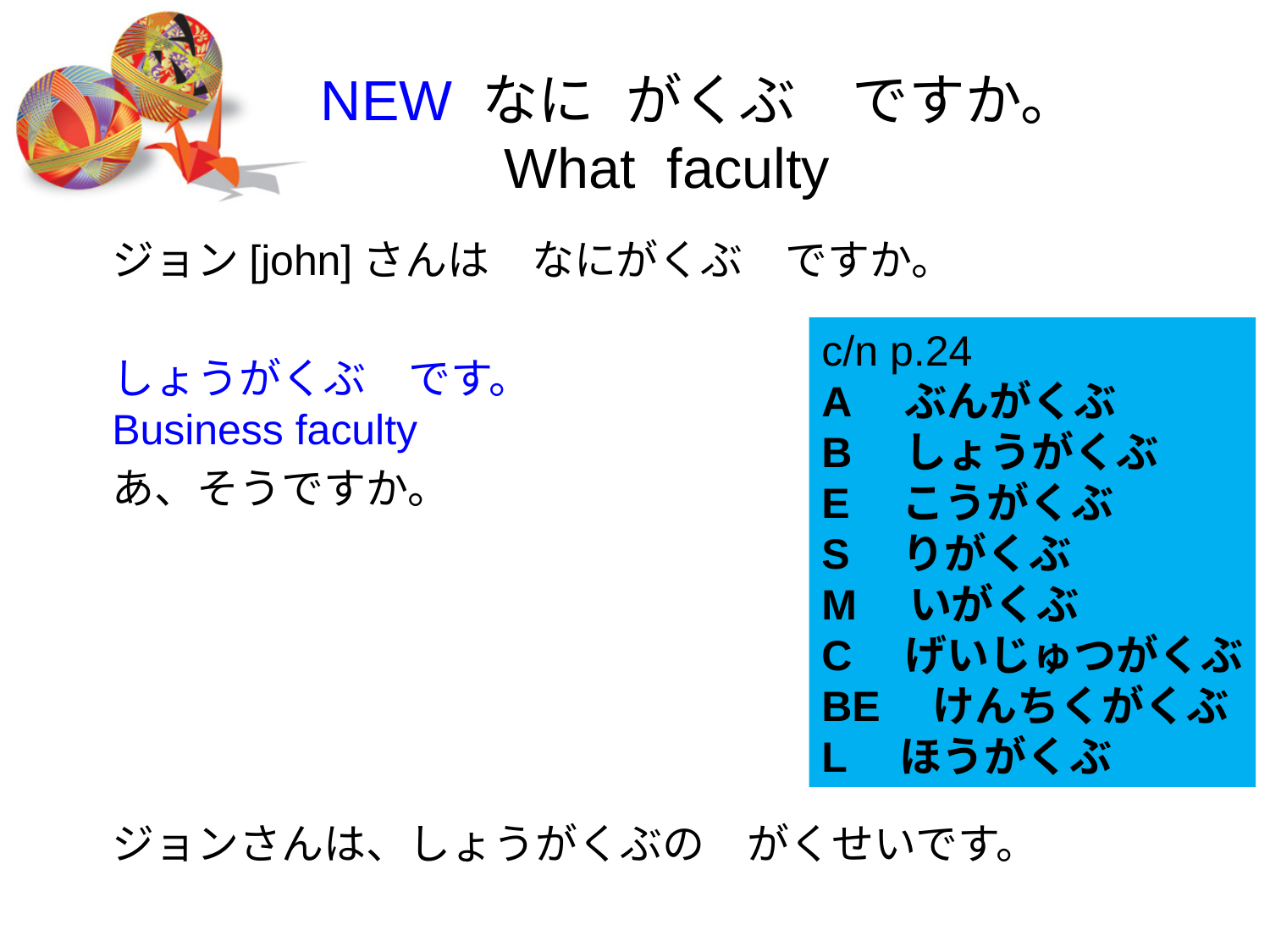

# NEW なに  がくぶ　ですか。 　　　What  faculty
ジョン[john]さんは　なにがくぶ　ですか。

しょうがくぶ　です。
Business faculty
あ、そうですか。

ジョンさんは、しょうがくぶの　がくせいです。

c/n p.24
A　ぶんがくぶ
B　しょうがくぶ
E　こうがくぶ
S　りがくぶ
M　いがくぶ
C　げいじゅつがくぶ
BE　けんちくがくぶ
L　ほうがくぶ